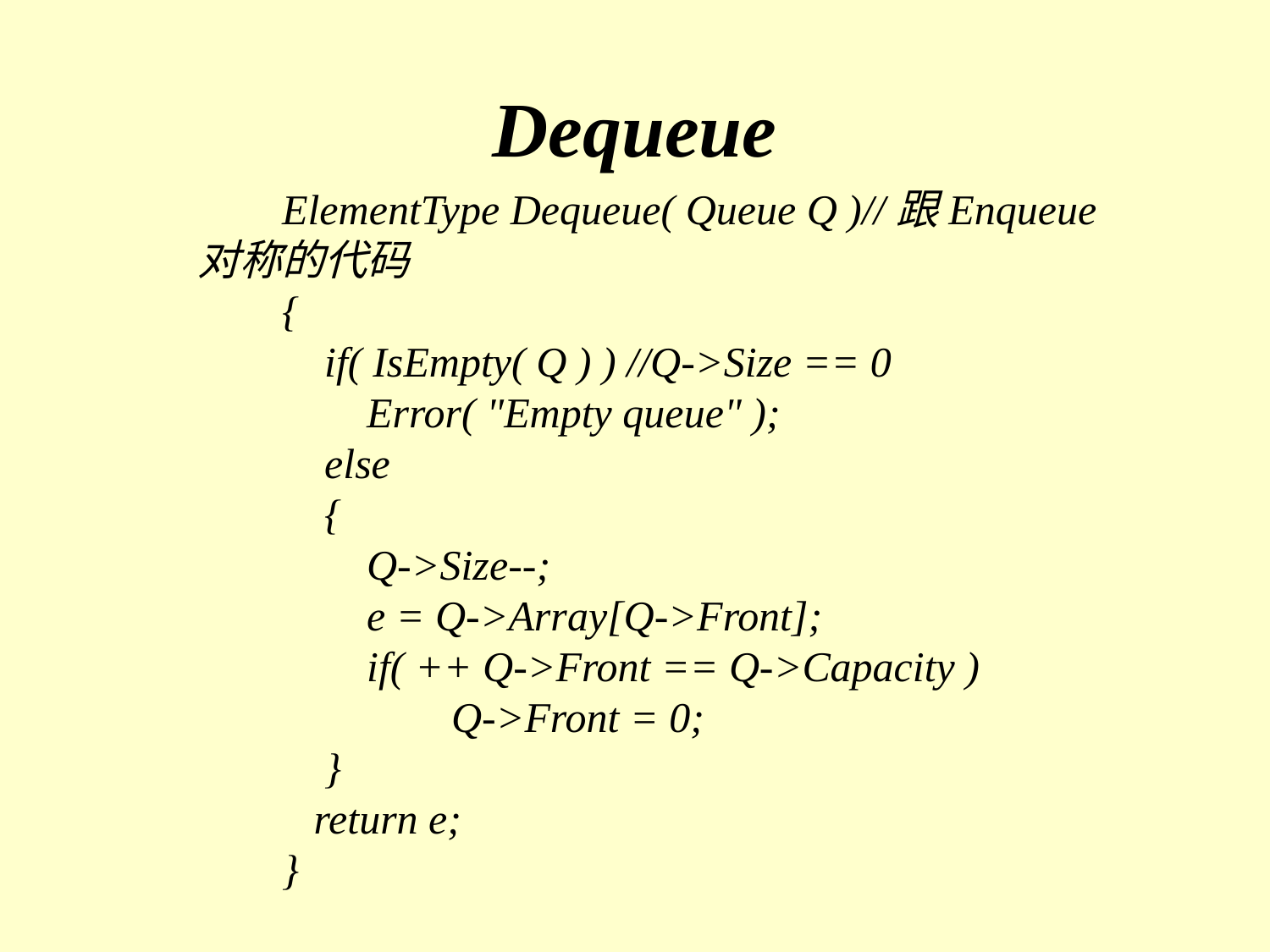

# Dequeue
        ElementType Dequeue( Queue Q )//跟Enqueue对称的代码
        {
            if( IsEmpty( Q ) ) //Q->Size == 0
                Error( "Empty queue" );
            else
            {
                Q->Size--;
	    e = Q->Array[Q->Front];
	    if( ++ Q->Front == Q->Capacity )
 		Q->Front = 0;
	}
           return e;
        }